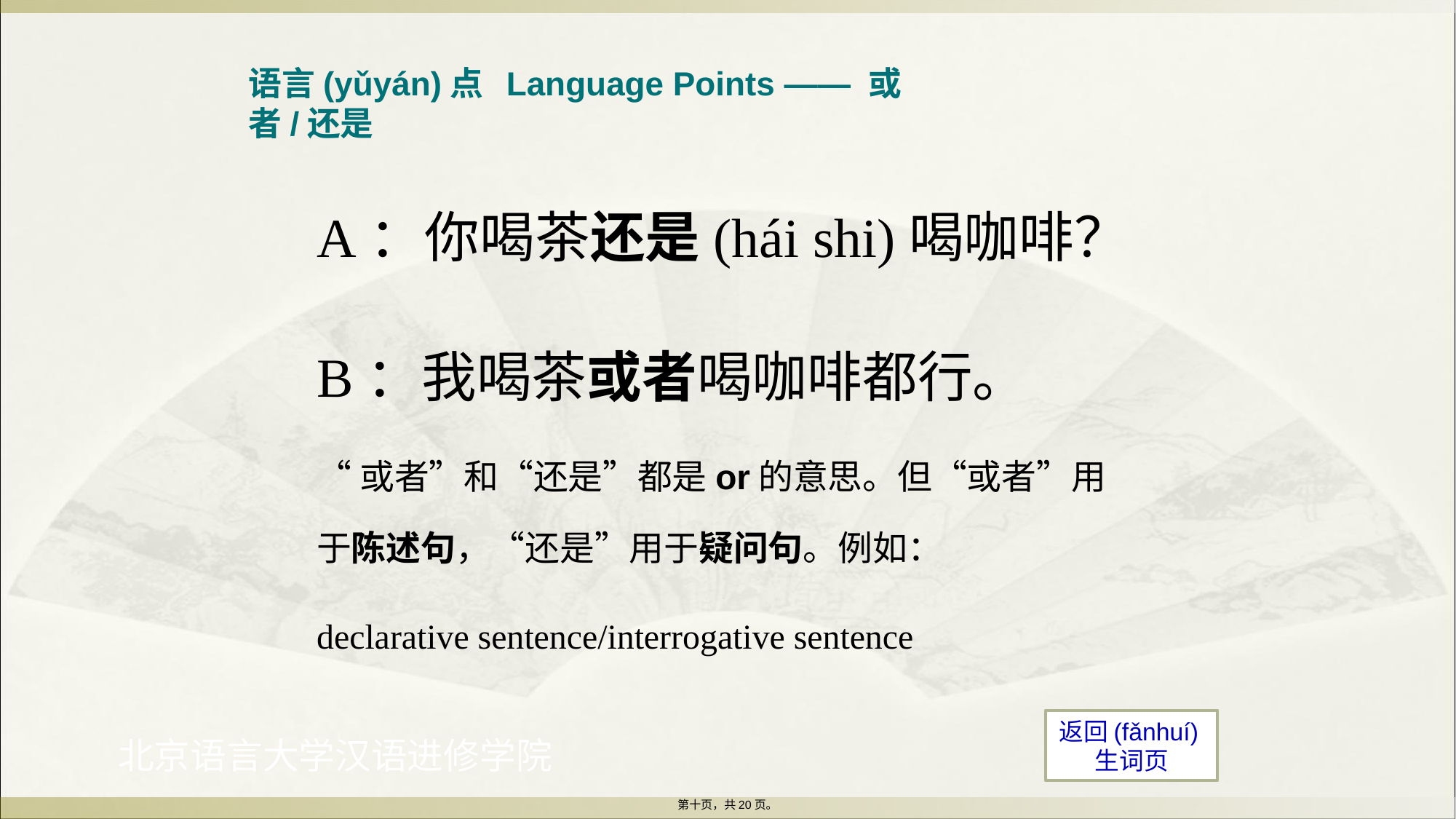

语言(yǔyán)点  Language Points —— 或者/还是
A：你喝茶还是(hái shi)喝咖啡？
B：我喝茶或者喝咖啡都行。
“或者”和“还是”都是or的意思。但“或者”用于陈述句，“还是”用于疑问句。例如：
declarative sentence/interrogative sentence
返回(fǎnhuí)生词页
第十页，共20页。